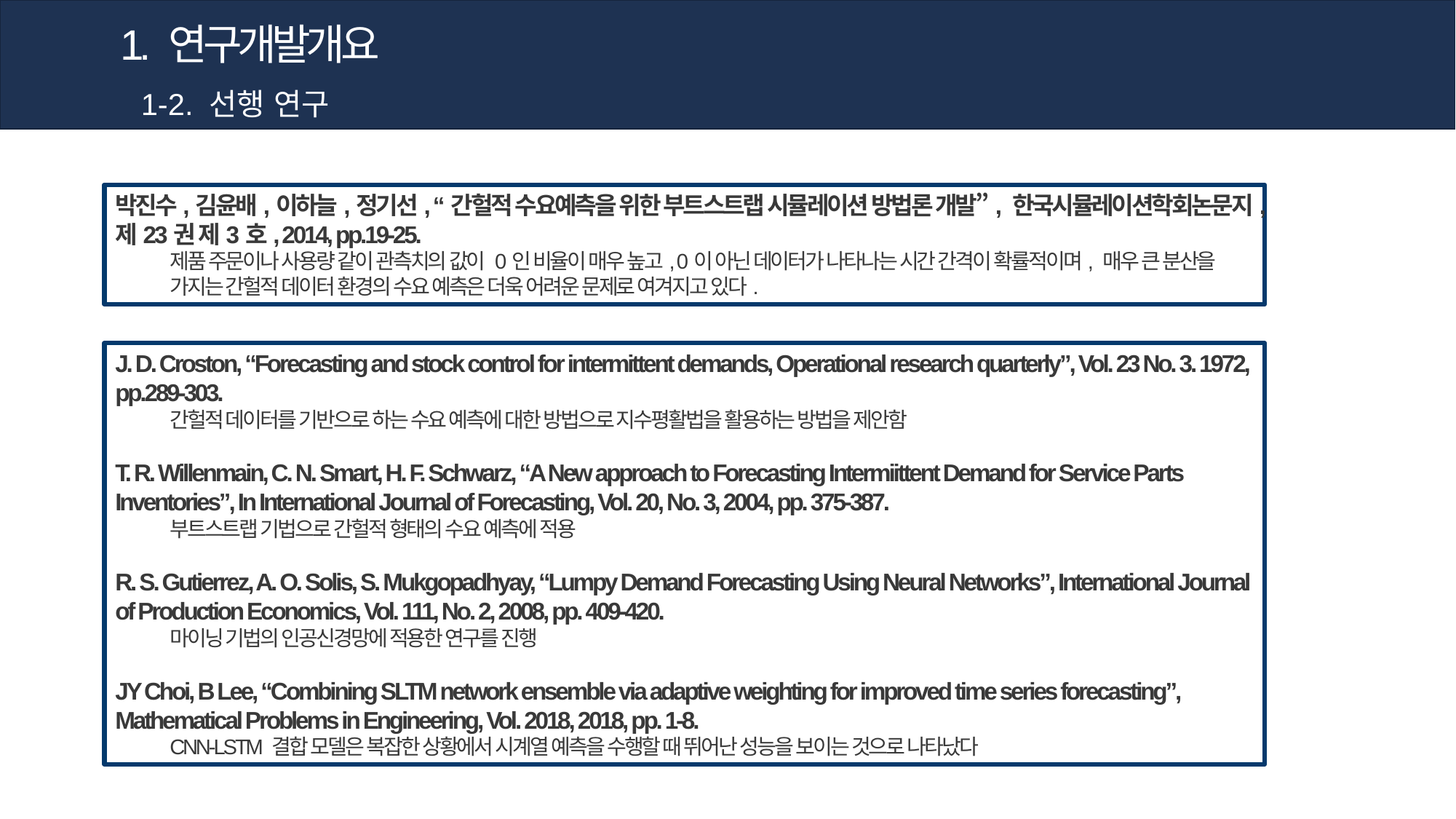

1. 연구개발개요

1-2. 선행 연구
박진수,김윤배,이하늘,정기선, “간헐적 수요예측을 위한 부트스트랩 시뮬레이션 방법론 개발”, 한국시뮬레이션학회논문지,제23권 제3호, 2014, pp.19-25.
제품 주문이나 사용량 같이 관측치의 값이 0인 비율이 매우 높고, 0이 아닌 데이터가 나타나는 시간 간격이 확률적이며, 매우 큰 분산을 가지는 간헐적 데이터 환경의 수요 예측은 더욱 어려운 문제로 여겨지고 있다.
J. D. Croston, “Forecasting and stock control for intermittent demands, Operational research quarterly”, Vol. 23 No. 3. 1972, pp.289-303.
간헐적 데이터를 기반으로 하는 수요 예측에 대한 방법으로 지수평활법을 활용하는 방법을 제안함

T. R. Willenmain, C. N. Smart, H. F. Schwarz, “A New approach to Forecasting Intermiittent Demand for Service Parts Inventories”, In International Journal of Forecasting, Vol. 20, No. 3, 2004, pp. 375-387.
부트스트랩 기법으로 간헐적 형태의 수요 예측에 적용

R. S. Gutierrez, A. O. Solis, S. Mukgopadhyay, “Lumpy Demand Forecasting Using Neural Networks”, International Journal of Production Economics, Vol. 111, No. 2, 2008, pp. 409-420.
마이닝 기법의 인공신경망에 적용한 연구를 진행

JY Choi, B Lee, “Combining SLTM network ensemble via adaptive weighting for improved time series forecasting”, Mathematical Problems in Engineering, Vol. 2018, 2018, pp. 1-8.
CNN-LSTM 결합 모델은 복잡한 상황에서 시계열 예측을 수행할 때 뛰어난 성능을 보이는 것으로 나타났다